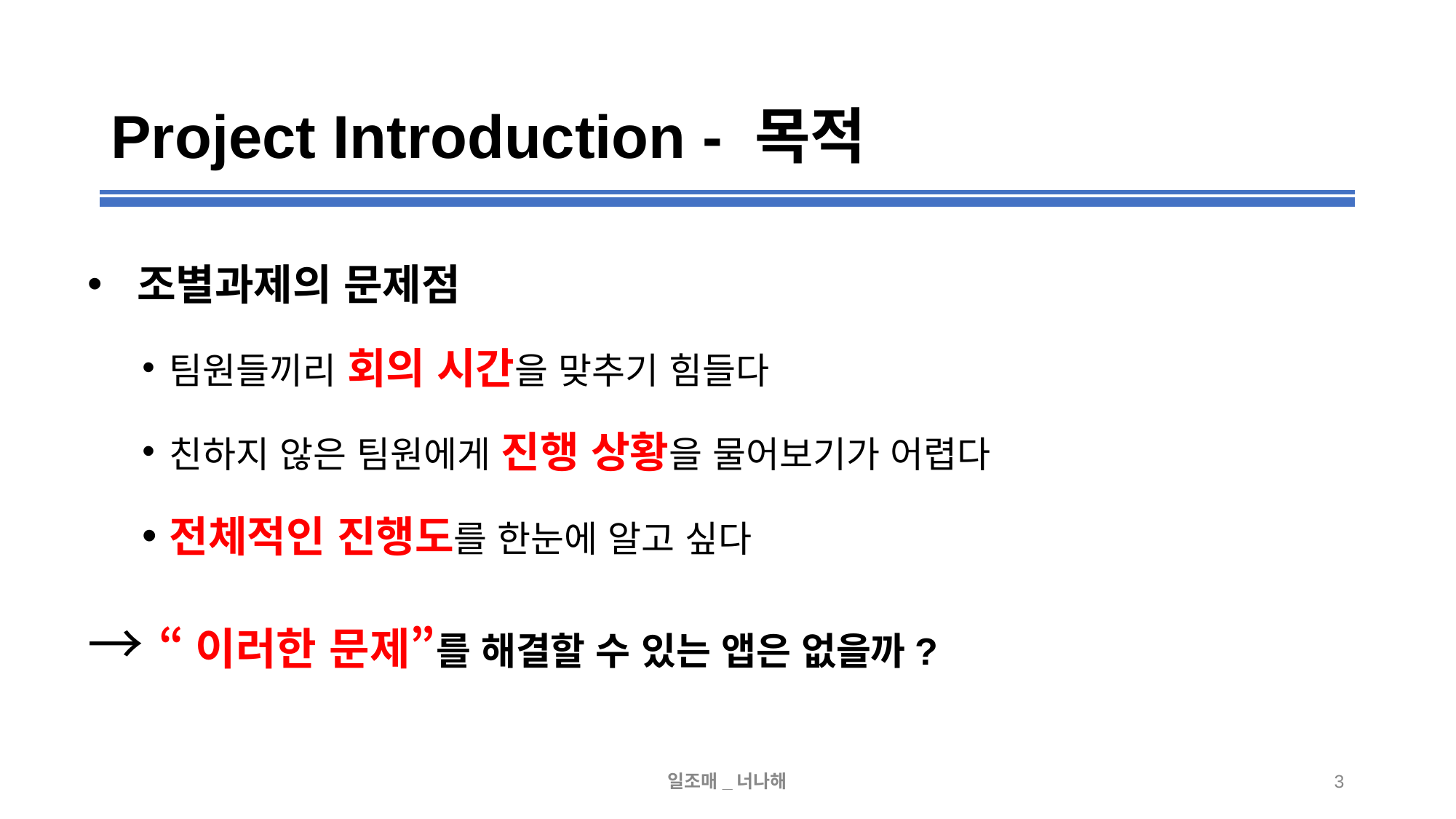

# Project Introduction - 목적
 조별과제의 문제점
팀원들끼리 회의 시간을 맞추기 힘들다
친하지 않은 팀원에게 진행 상황을 물어보기가 어렵다
전체적인 진행도를 한눈에 알고 싶다
→ “이러한 문제”를 해결할 수 있는 앱은 없을까?
일조매_너나해
3